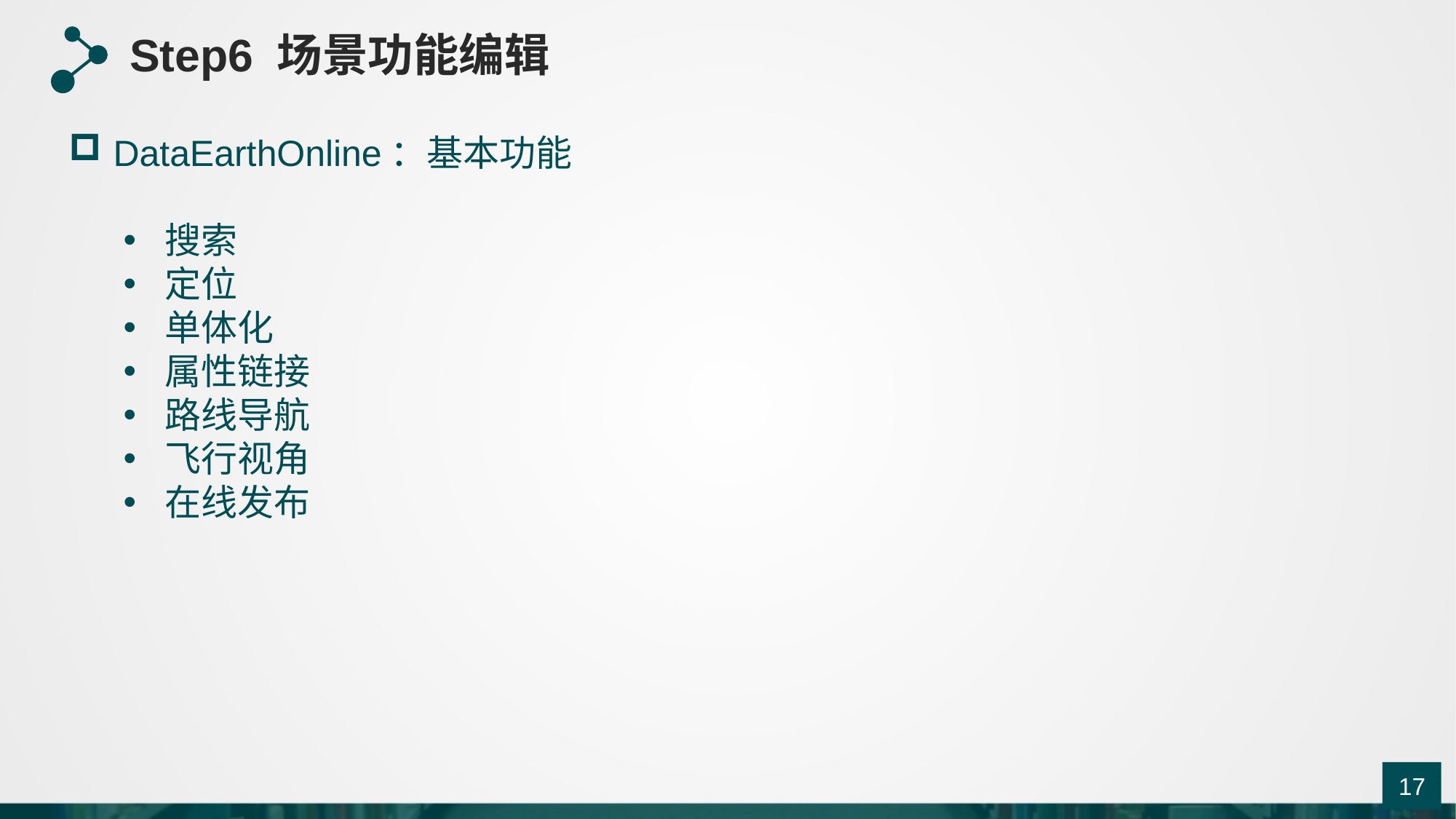

Step6 场景功能编辑

 DataEarthOnline：基本功能

搜索
定位
单体化
属性链接
路线导航
飞行视角
在线发布